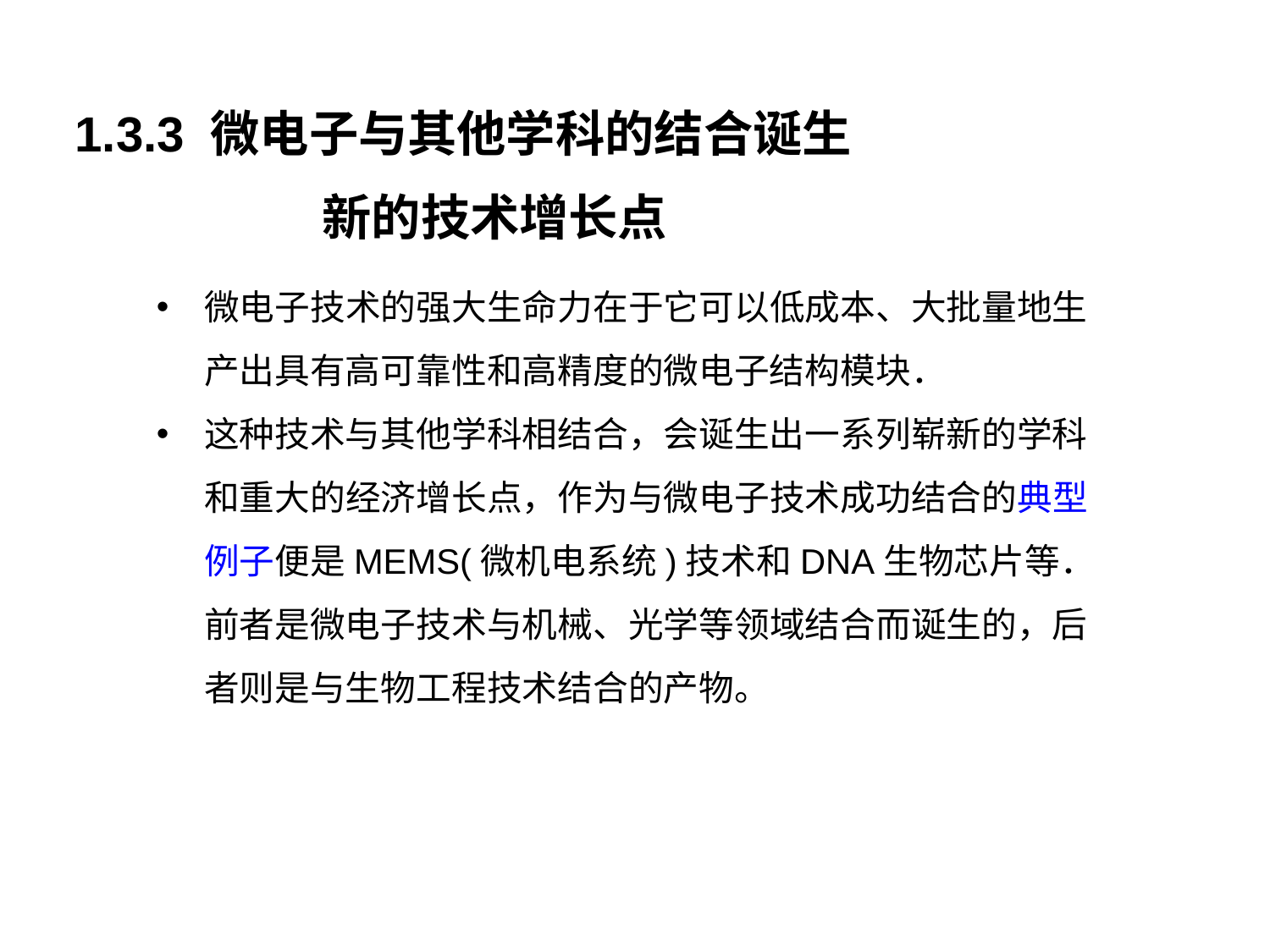

1.3.3 微电子与其他学科的结合诞生
                     新的技术增长点
微电子技术的强大生命力在于它可以低成本、大批量地生产出具有高可靠性和高精度的微电子结构模块．
这种技术与其他学科相结合，会诞生出一系列崭新的学科和重大的经济增长点，作为与微电子技术成功结合的典型例子便是MEMS(微机电系统)技术和DNA生物芯片等．前者是微电子技术与机械、光学等领域结合而诞生的，后者则是与生物工程技术结合的产物。

31